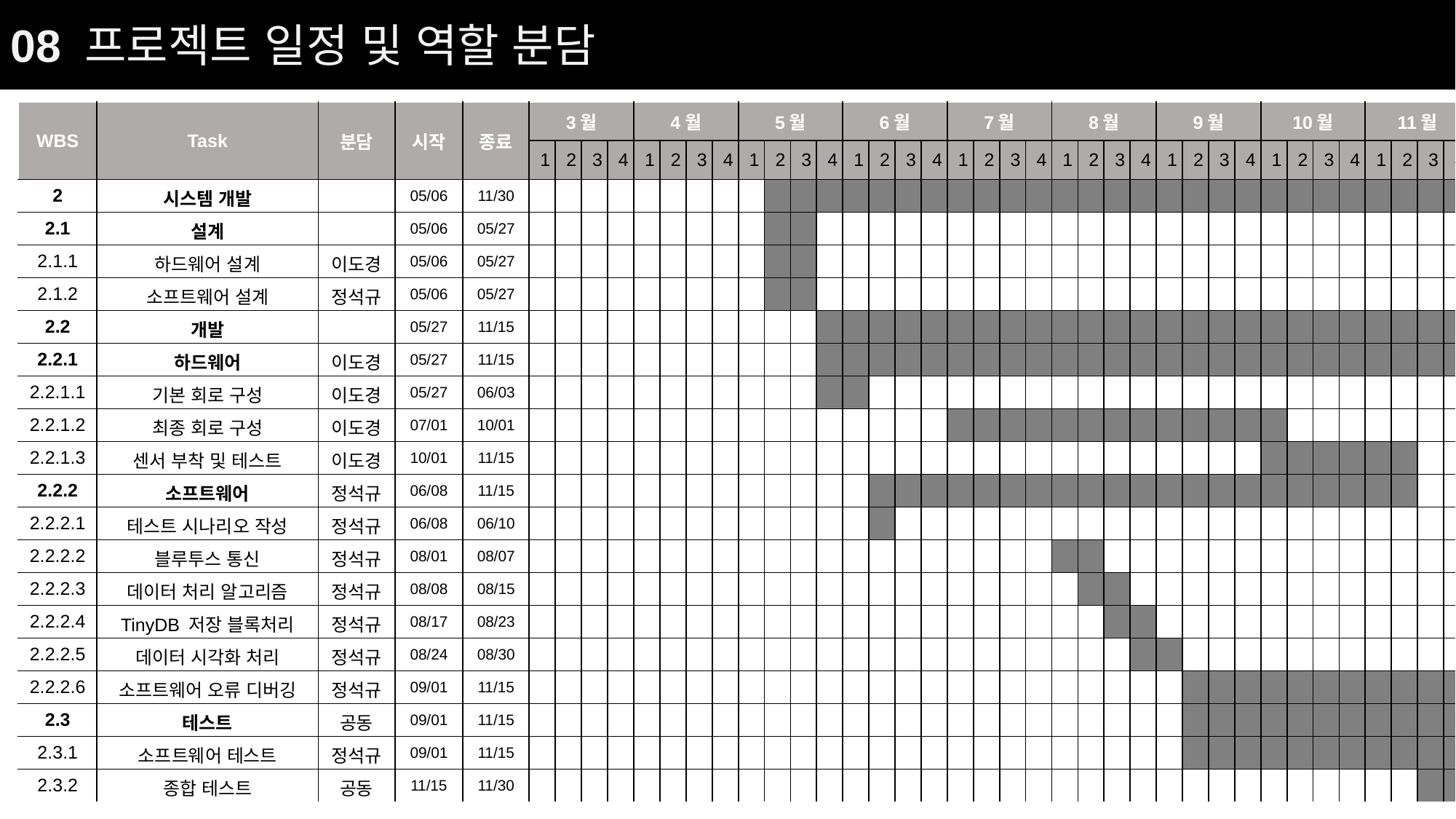

08 프로젝트 일정 및 역할 분담
| WBS | Task | 분담 | 시작 | 종료 | 3월 |  |  |  | 4월 |  |  |  | 5월 |  |  |  | 6월 |  |  |  | 7월 |  |  |  | 8월 |  |  |  | 9월 |  |  |  | 10월 |  |  |  | 11월 |  |  |  |
| --- | --- | --- | --- | --- | --- | --- | --- | --- | --- | --- | --- | --- | --- | --- | --- | --- | --- | --- | --- | --- | --- | --- | --- | --- | --- | --- | --- | --- | --- | --- | --- | --- | --- | --- | --- | --- | --- | --- | --- | --- |
|  |  |  |  |  | 1 | 2 | 3 | 4 | 1 | 2 | 3 | 4 | 1 | 2 | 3 | 4 | 1 | 2 | 3 | 4 | 1 | 2 | 3 | 4 | 1 | 2 | 3 | 4 | 1 | 2 | 3 | 4 | 1 | 2 | 3 | 4 | 1 | 2 | 3 | 4 |
| 2 | 시스템 개발 |  | 05/06 | 11/30 |  |  |  |  |  |  |  |  |  |  |  |  |  |  |  |  |  |  |  |  |  |  |  |  |  |  |  |  |  |  |  |  |  |  |  |  |
| 2.1 | 설계 |  | 05/06 | 05/27 |  |  |  |  |  |  |  |  |  |  |  |  |  |  |  |  |  |  |  |  |  |  |  |  |  |  |  |  |  |  |  |  |  |  |  |  |
| 2.1.1 | 하드웨어 설계 | 이도경 | 05/06 | 05/27 |  |  |  |  |  |  |  |  |  |  |  |  |  |  |  |  |  |  |  |  |  |  |  |  |  |  |  |  |  |  |  |  |  |  |  |  |
| 2.1.2 | 소프트웨어 설계 | 정석규 | 05/06 | 05/27 |  |  |  |  |  |  |  |  |  |  |  |  |  |  |  |  |  |  |  |  |  |  |  |  |  |  |  |  |  |  |  |  |  |  |  |  |
| 2.2 | 개발 |  | 05/27 | 11/15 |  |  |  |  |  |  |  |  |  |  |  |  |  |  |  |  |  |  |  |  |  |  |  |  |  |  |  |  |  |  |  |  |  |  |  |  |
| 2.2.1 | 하드웨어 | 이도경 | 05/27 | 11/15 |  |  |  |  |  |  |  |  |  |  |  |  |  |  |  |  |  |  |  |  |  |  |  |  |  |  |  |  |  |  |  |  |  |  |  |  |
| 2.2.1.1 | 기본 회로 구성 | 이도경 | 05/27 | 06/03 |  |  |  |  |  |  |  |  |  |  |  |  |  |  |  |  |  |  |  |  |  |  |  |  |  |  |  |  |  |  |  |  |  |  |  |  |
| 2.2.1.2 | 최종 회로 구성 | 이도경 | 07/01 | 10/01 |  |  |  |  |  |  |  |  |  |  |  |  |  |  |  |  |  |  |  |  |  |  |  |  |  |  |  |  |  |  |  |  |  |  |  |  |
| 2.2.1.3 | 센서 부착 및 테스트 | 이도경 | 10/01 | 11/15 |  |  |  |  |  |  |  |  |  |  |  |  |  |  |  |  |  |  |  |  |  |  |  |  |  |  |  |  |  |  |  |  |  |  |  |  |
| 2.2.2 | 소프트웨어 | 정석규 | 06/08 | 11/15 |  |  |  |  |  |  |  |  |  |  |  |  |  |  |  |  |  |  |  |  |  |  |  |  |  |  |  |  |  |  |  |  |  |  |  |  |
| 2.2.2.1 | 테스트 시나리오 작성 | 정석규 | 06/08 | 06/10 |  |  |  |  |  |  |  |  |  |  |  |  |  |  |  |  |  |  |  |  |  |  |  |  |  |  |  |  |  |  |  |  |  |  |  |  |
| 2.2.2.2 | 블루투스 통신 | 정석규 | 08/01 | 08/07 |  |  |  |  |  |  |  |  |  |  |  |  |  |  |  |  |  |  |  |  |  |  |  |  |  |  |  |  |  |  |  |  |  |  |  |  |
| 2.2.2.3 | 데이터 처리 알고리즘 | 정석규 | 08/08 | 08/15 |  |  |  |  |  |  |  |  |  |  |  |  |  |  |  |  |  |  |  |  |  |  |  |  |  |  |  |  |  |  |  |  |  |  |  |  |
| 2.2.2.4 | TinyDB 저장 블록처리 | 정석규 | 08/17 | 08/23 |  |  |  |  |  |  |  |  |  |  |  |  |  |  |  |  |  |  |  |  |  |  |  |  |  |  |  |  |  |  |  |  |  |  |  |  |
| 2.2.2.5 | 데이터 시각화 처리 | 정석규 | 08/24 | 08/30 |  |  |  |  |  |  |  |  |  |  |  |  |  |  |  |  |  |  |  |  |  |  |  |  |  |  |  |  |  |  |  |  |  |  |  |  |
| 2.2.2.6 | 소프트웨어 오류 디버깅 | 정석규 | 09/01 | 11/15 |  |  |  |  |  |  |  |  |  |  |  |  |  |  |  |  |  |  |  |  |  |  |  |  |  |  |  |  |  |  |  |  |  |  |  |  |
| 2.3 | 테스트 | 공동 | 09/01 | 11/15 |  |  |  |  |  |  |  |  |  |  |  |  |  |  |  |  |  |  |  |  |  |  |  |  |  |  |  |  |  |  |  |  |  |  |  |  |
| 2.3.1 | 소프트웨어 테스트 | 정석규 | 09/01 | 11/15 |  |  |  |  |  |  |  |  |  |  |  |  |  |  |  |  |  |  |  |  |  |  |  |  |  |  |  |  |  |  |  |  |  |  |  |  |
| 2.3.2 | 종합 테스트 | 공동 | 11/15 | 11/30 |  |  |  |  |  |  |  |  |  |  |  |  |  |  |  |  |  |  |  |  |  |  |  |  |  |  |  |  |  |  |  |  |  |  |  |  |
47